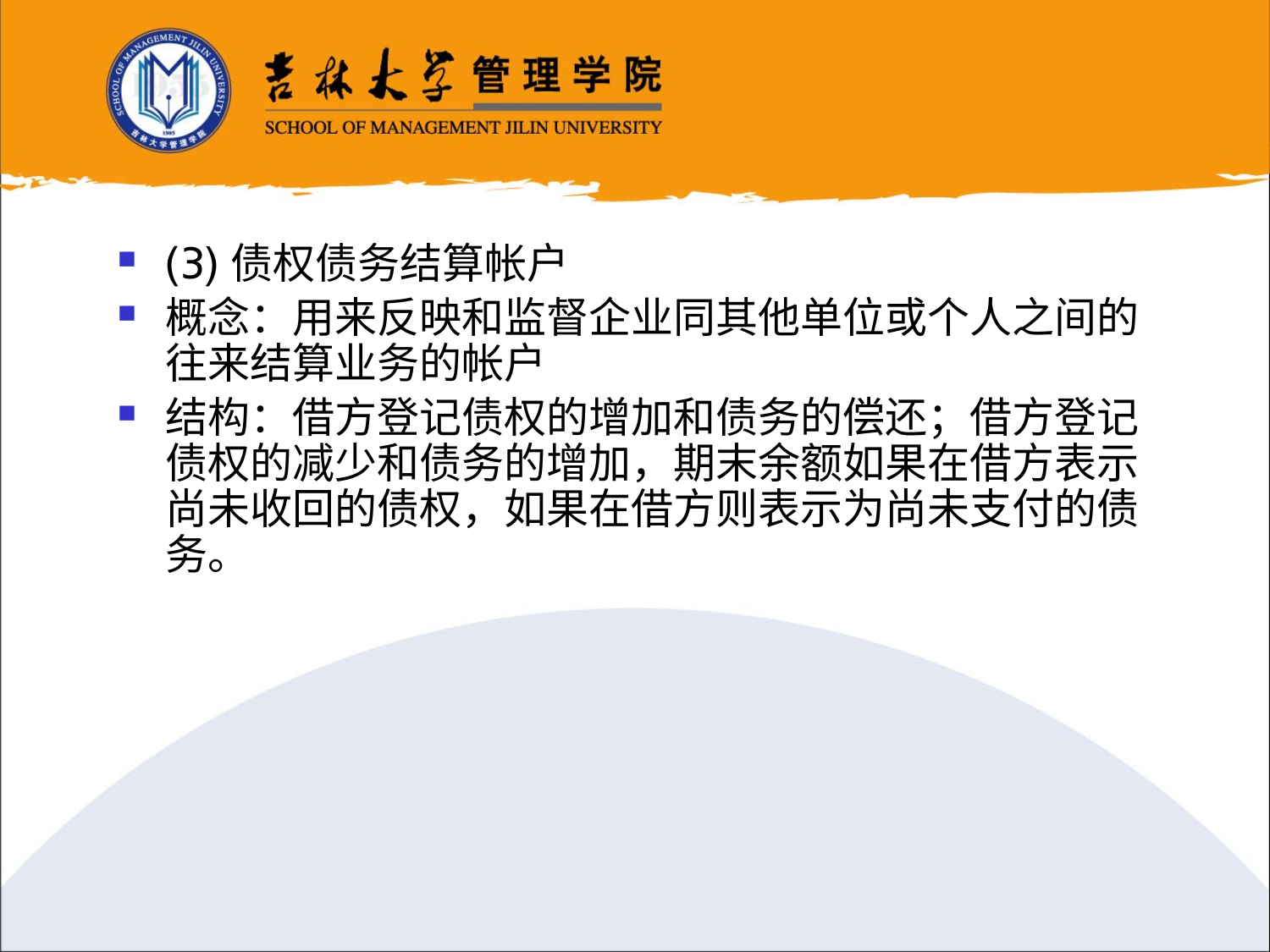

(3)债权债务结算帐户
概念：用来反映和监督企业同其他单位或个人之间的往来结算业务的帐户
结构：借方登记债权的增加和债务的偿还；借方登记债权的减少和债务的增加，期末余额如果在借方表示尚未收回的债权，如果在借方则表示为尚未支付的债务。
97